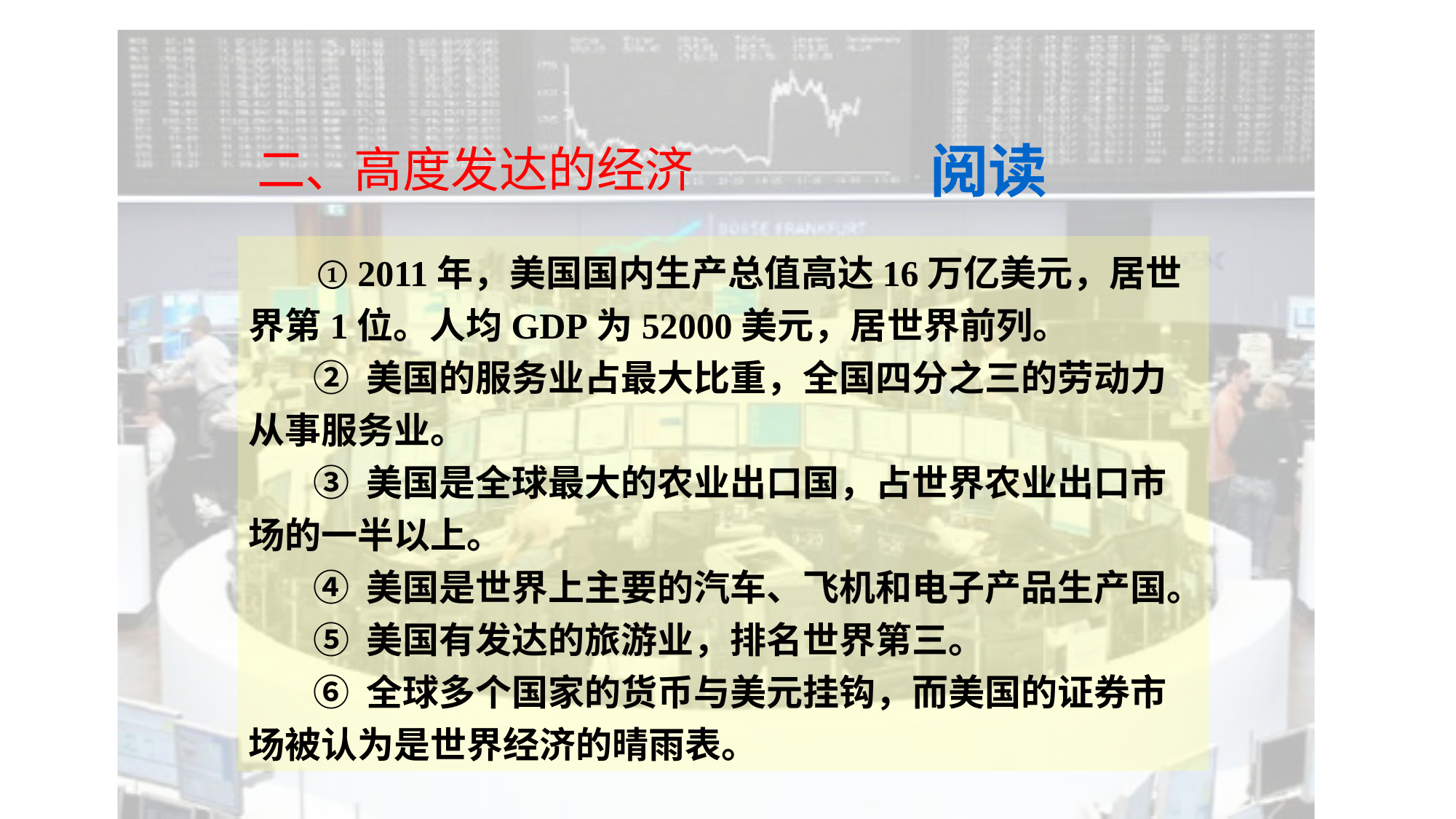

二、高度发达的经济
阅读
    ① 2011年，美国国内生产总值高达16万亿美元，居世界第1位。人均GDP为52000美元，居世界前列。
    ② 美国的服务业占最大比重，全国四分之三的劳动力从事服务业。
    ③ 美国是全球最大的农业出口国，占世界农业出口市场的一半以上。
    ④ 美国是世界上主要的汽车、飞机和电子产品生产国。
    ⑤ 美国有发达的旅游业，排名世界第三。
    ⑥ 全球多个国家的货币与美元挂钩，而美国的证券市场被认为是世界经济的晴雨表。